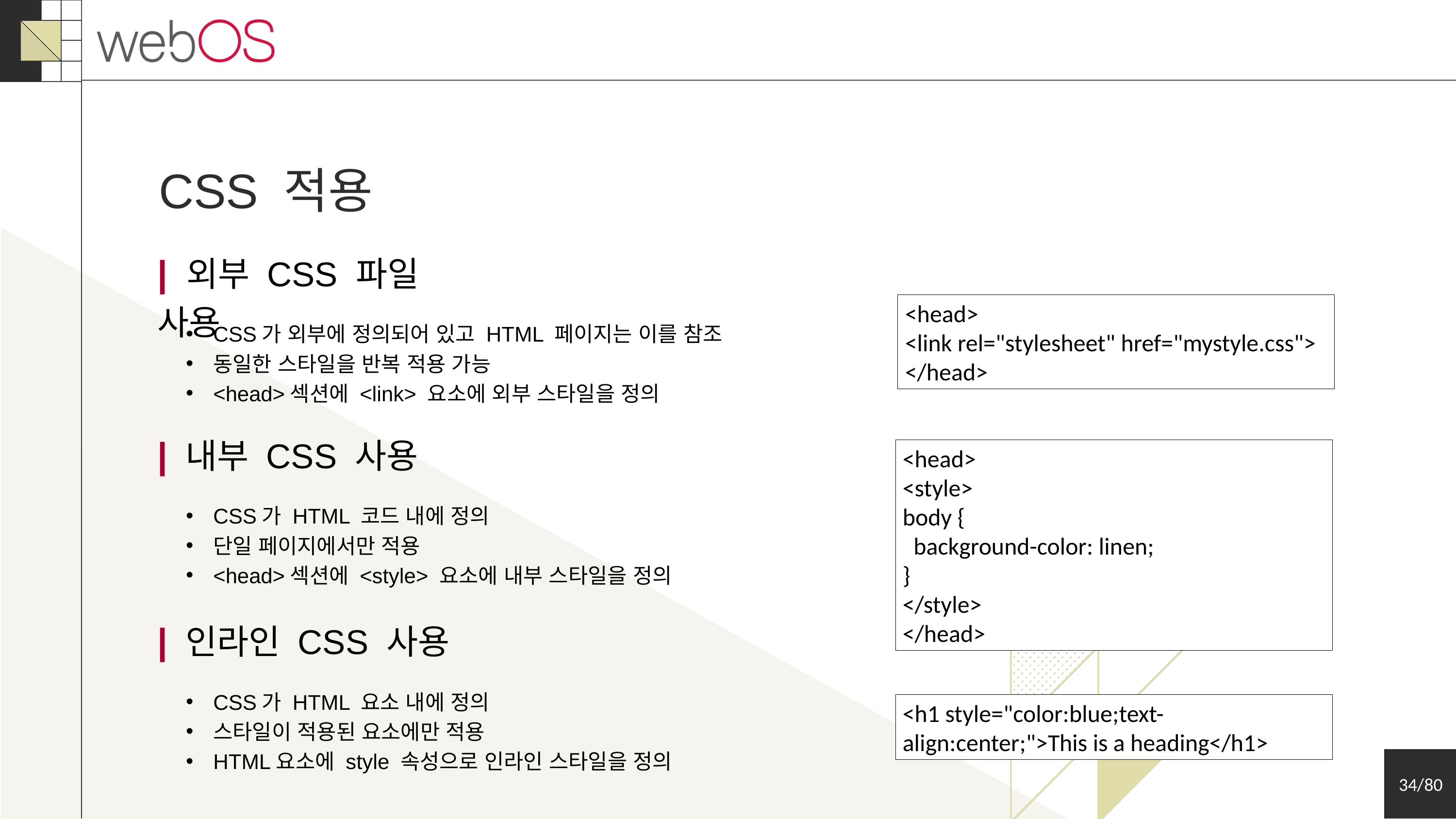

CSS 적용
| 외부 CSS 파일 사용
<head>
<link rel="stylesheet" href="mystyle.css">
</head>
CSS가 외부에 정의되어 있고 HTML 페이지는 이를 참조
동일한 스타일을 반복 적용 가능
<head>섹션에 <link> 요소에 외부 스타일을 정의
| 내부 CSS 사용
<head>
<style>
body {
  background-color: linen;
}
</style>
</head>

CSS가 HTML 코드 내에 정의
단일 페이지에서만 적용
<head>섹션에 <style> 요소에 내부 스타일을 정의
| 인라인 CSS 사용

CSS가 HTML 요소 내에 정의
스타일이 적용된 요소에만 적용
HTML요소에 style 속성으로 인라인 스타일을 정의
<h1 style="color:blue;text-align:center;">This is a heading</h1>
34/80